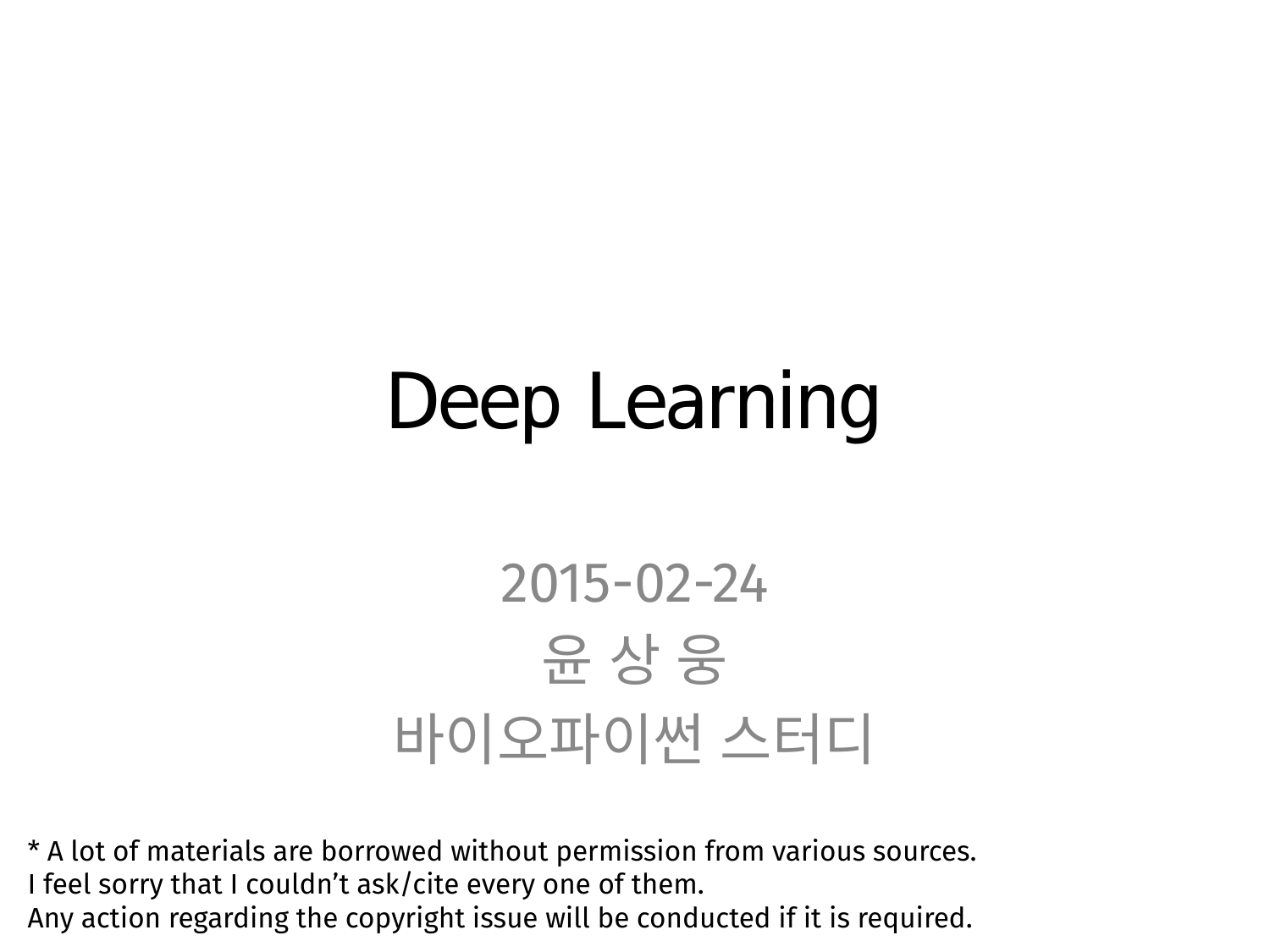

# Deep Learning
2015-02-24
윤 상 웅
바이오파이썬 스터디
* A lot of materials are borrowed without permission from various sources.
I feel sorry that I couldn’t ask/cite every one of them.
Any action regarding the copyright issue will be conducted if it is required.